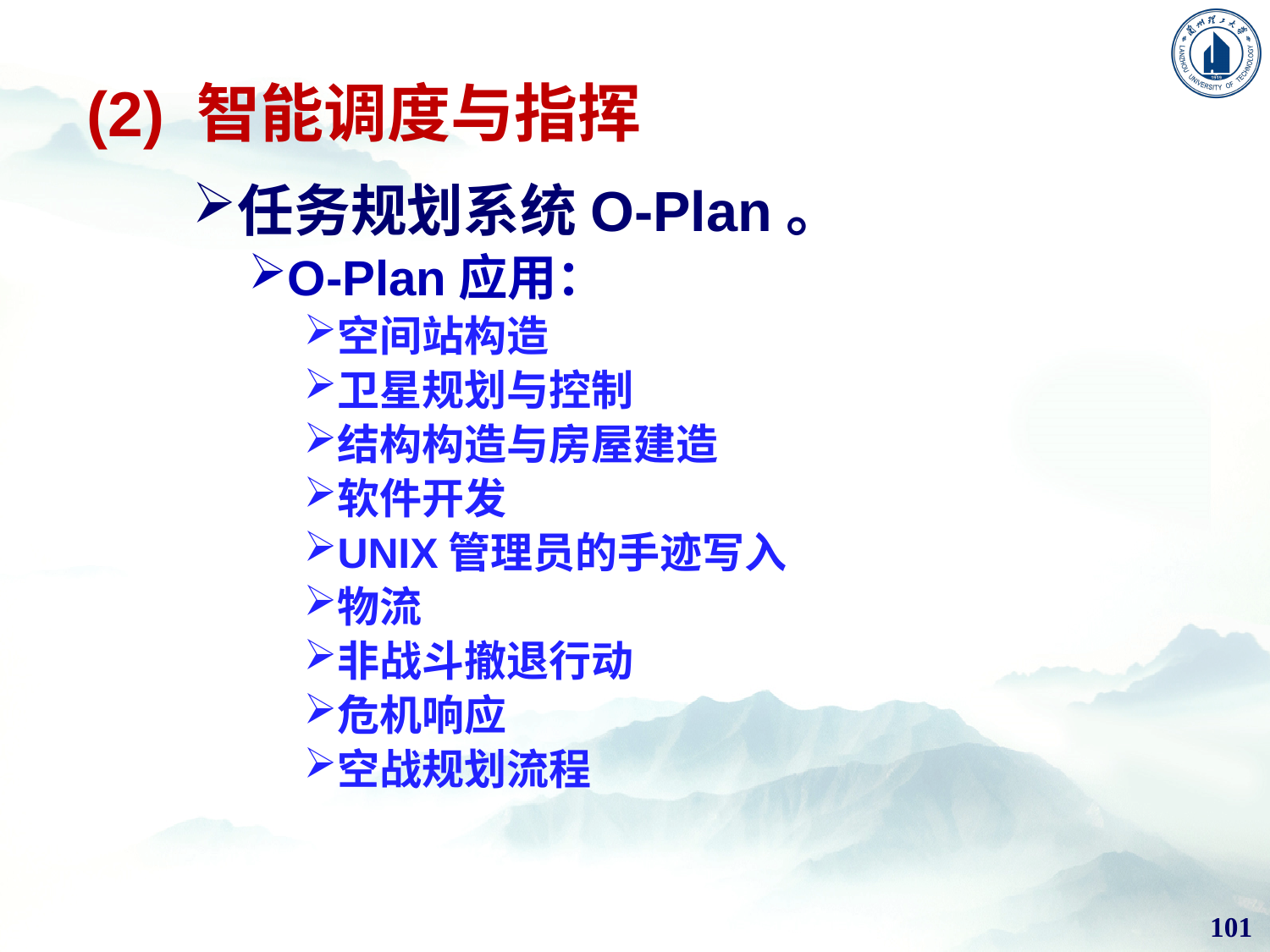

# (2) 智能调度与指挥
任务规划系统O-Plan。
O-Plan应用：
空间站构造
卫星规划与控制
结构构造与房屋建造
软件开发
UNIX管理员的手迹写入
物流
非战斗撤退行动
危机响应
空战规划流程
101